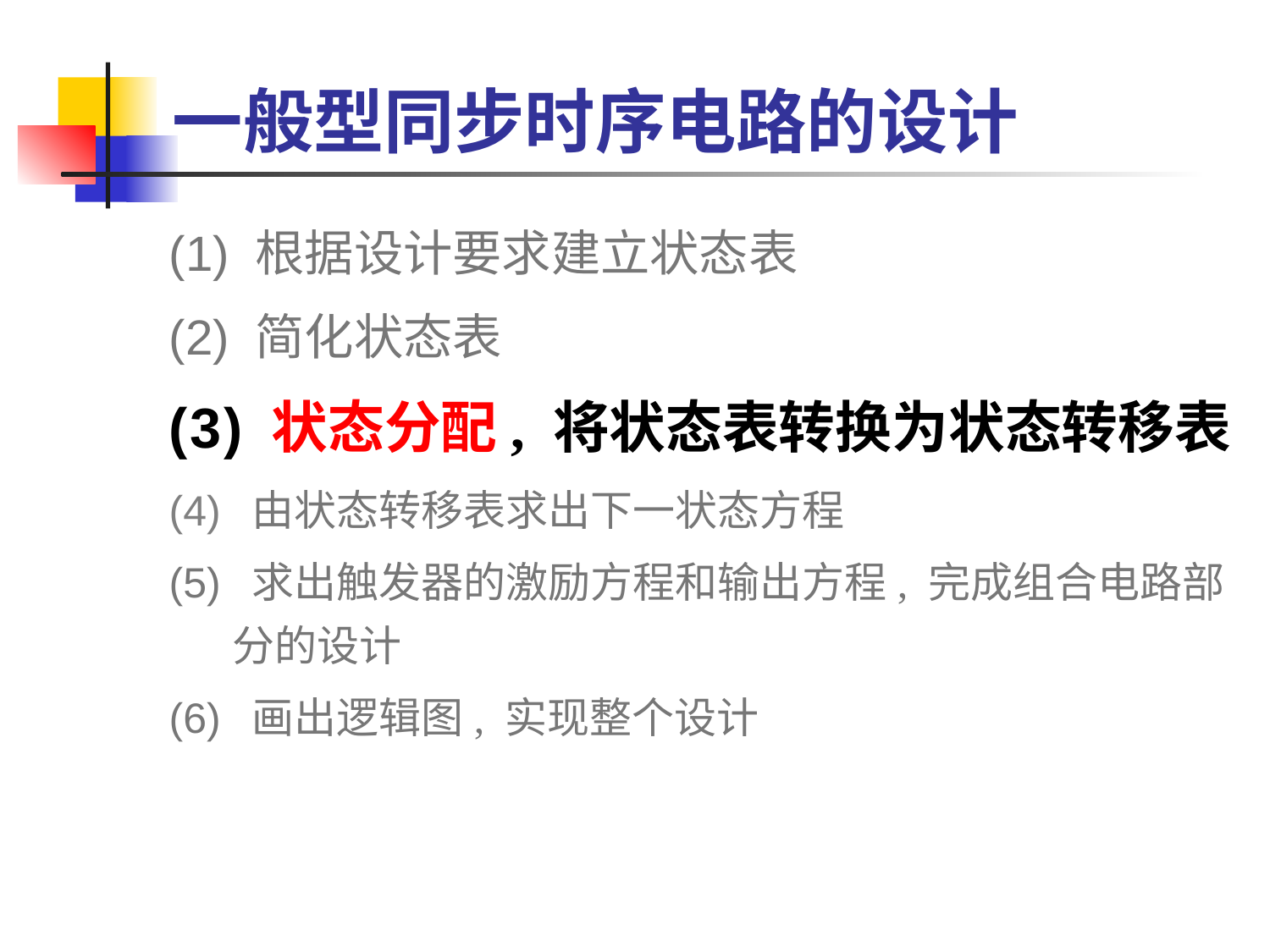

一般型同步时序电路的设计
 根据设计要求建立状态表
 简化状态表
 状态分配, 将状态表转换为状态转移表
 由状态转移表求出下一状态方程
 求出触发器的激励方程和输出方程, 完成组合电路部分的设计
 画出逻辑图, 实现整个设计